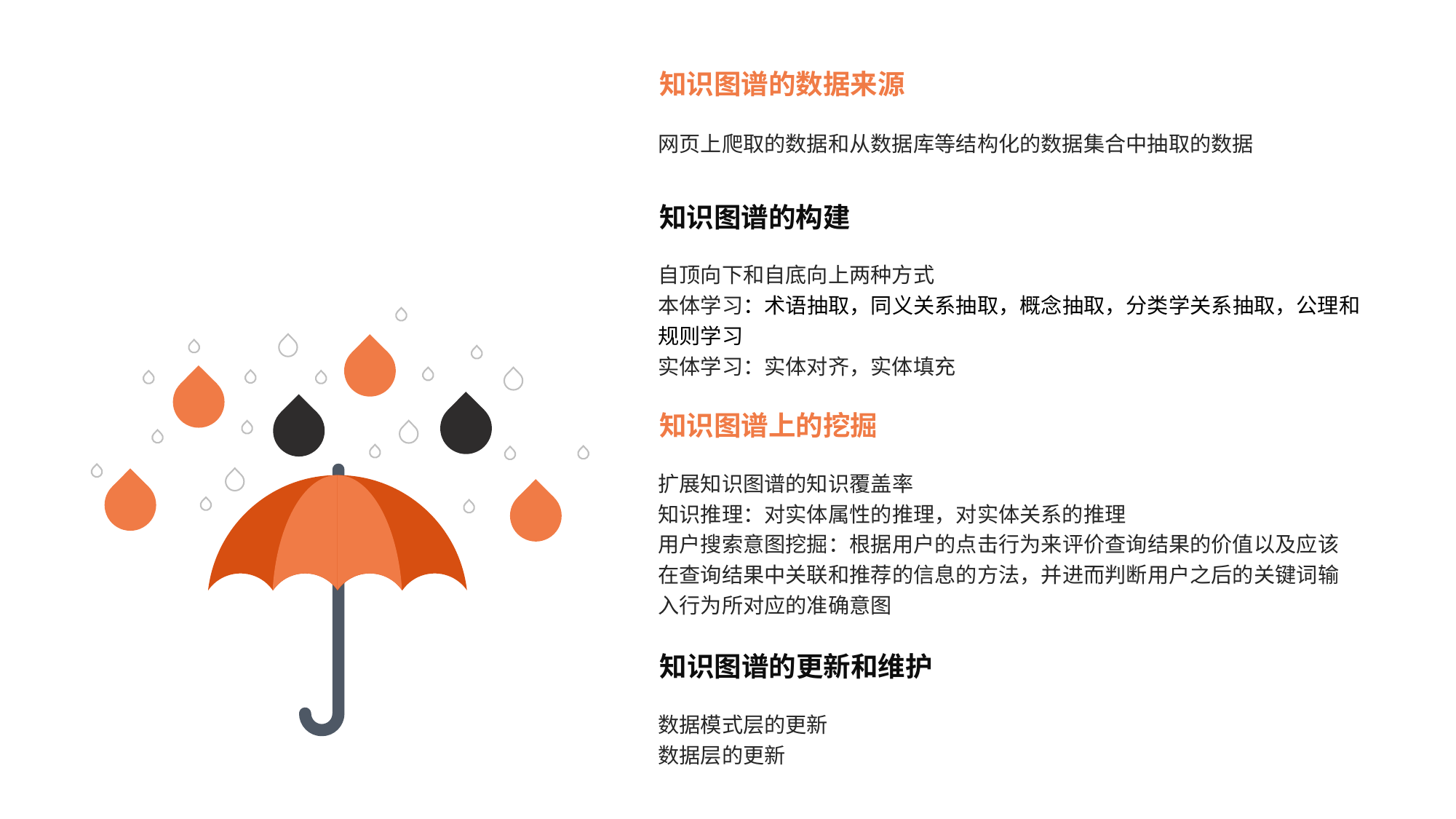

知识图谱的数据来源
网页上爬取的数据和从数据库等结构化的数据集合中抽取的数据
知识图谱的构建
自顶向下和自底向上两种方式
本体学习：术语抽取，同义关系抽取，概念抽取，分类学关系抽取，公理和规则学习
实体学习：实体对齐，实体填充

知识图谱上的挖掘
扩展知识图谱的知识覆盖率
知识推理：对实体属性的推理，对实体关系的推理
用户搜索意图挖掘：根据用户的点击行为来评价查询结果的价值以及应该在查询结果中关联和推荐的信息的方法，并进而判断用户之后的关键词输入行为所对应的准确意图
知识图谱的更新和维护
数据模式层的更新
数据层的更新